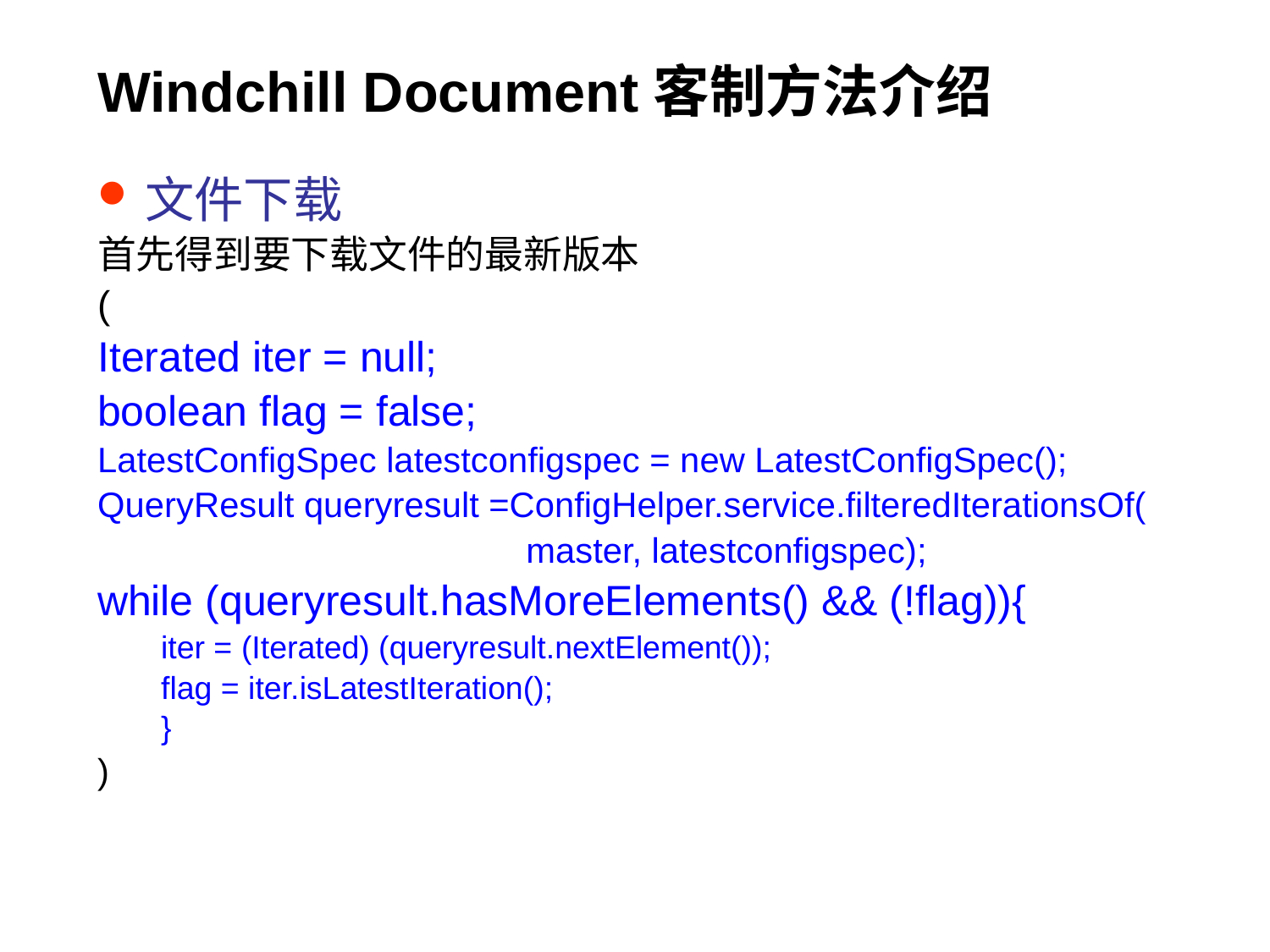

# Windchill Document客制方法介绍
文件下载
首先得到要下载文件的最新版本
(
Iterated iter = null;
boolean flag = false;
LatestConfigSpec latestconfigspec = new LatestConfigSpec();
QueryResult queryresult =ConfigHelper.service.filteredIterationsOf(
				master, latestconfigspec);
while (queryresult.hasMoreElements() && (!flag)){
iter = (Iterated) (queryresult.nextElement());
flag = iter.isLatestIteration();
}
)